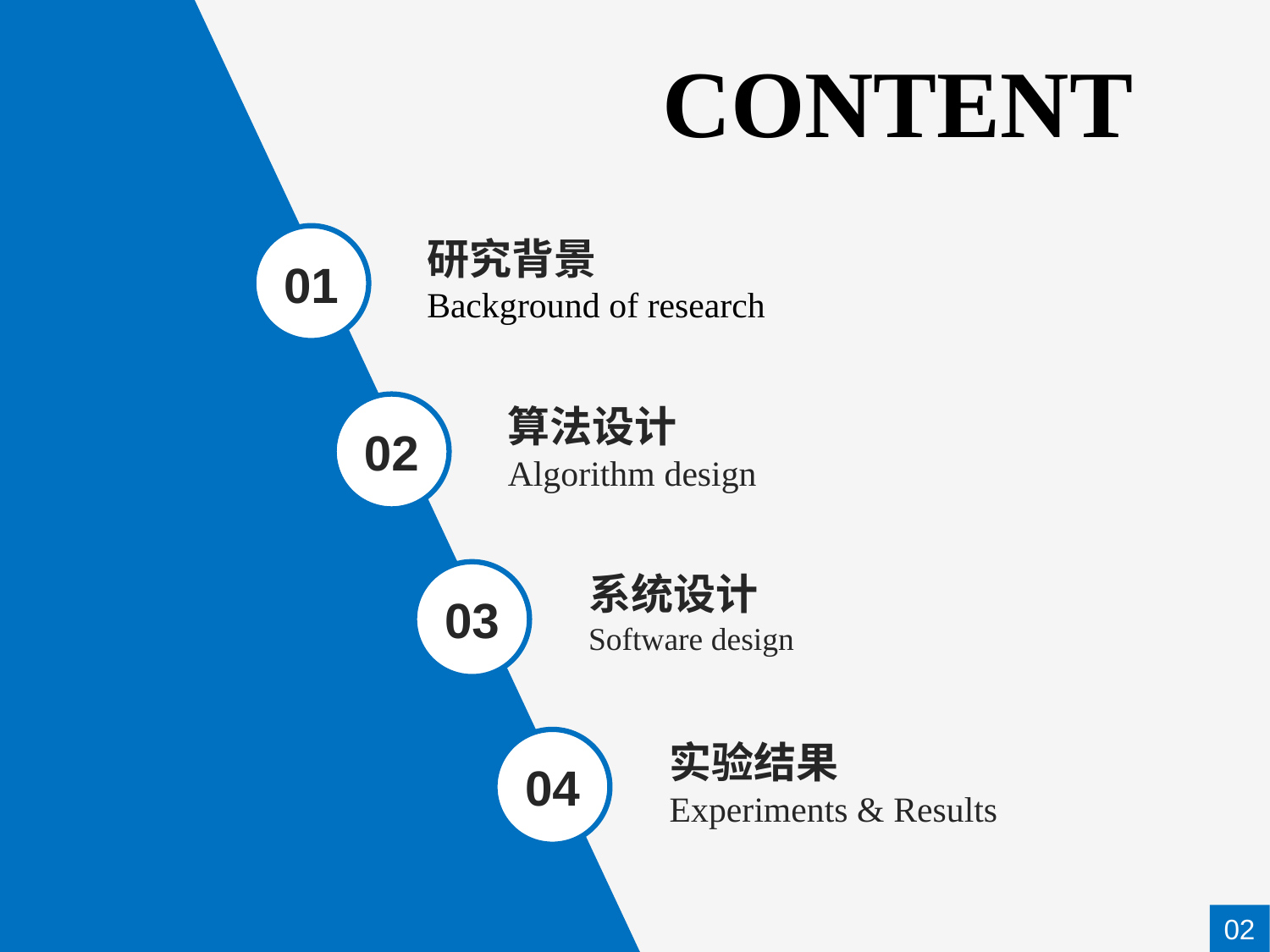

CONTENT

01
研究背景
Background of research
算法设计
Algorithm design

02
系统设计
Software design

03

04
实验结果
Experiments & Results
02